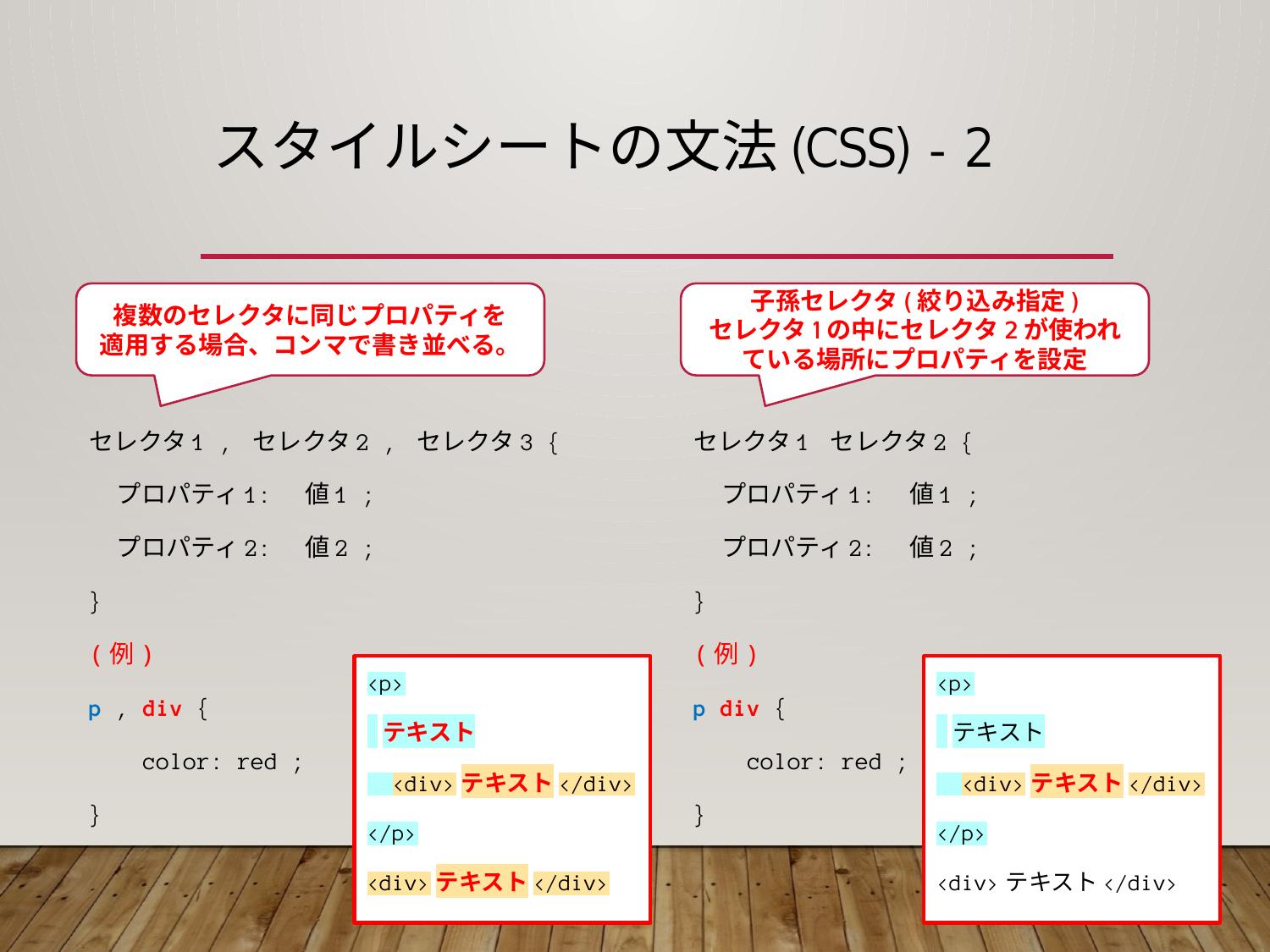

# スタイルシートの文法(CSS) - 2
複数のセレクタに同じプロパティを
適用する場合、コンマで書き並べる。
子孫セレクタ(絞り込み指定)
セレクタ1の中にセレクタ2が使われている場所にプロパティを設定
セレクタ1 , セレクタ2 , セレクタ3 {
    プロパティ1:  値1 ;
    プロパティ2:  値2 ;
}
(例)
p , div {
    color: red ;
}

セレクタ1 セレクタ2 {
    プロパティ1:  値1 ;
    プロパティ2:  値2 ;
}
(例)
p div {
    color: red ;
}
<p>
  テキスト
  <div>テキスト</div>
</p>
<div>テキスト</div>
<p>
  テキスト
  <div>テキスト</div>
</p>
<div>テキスト</div>